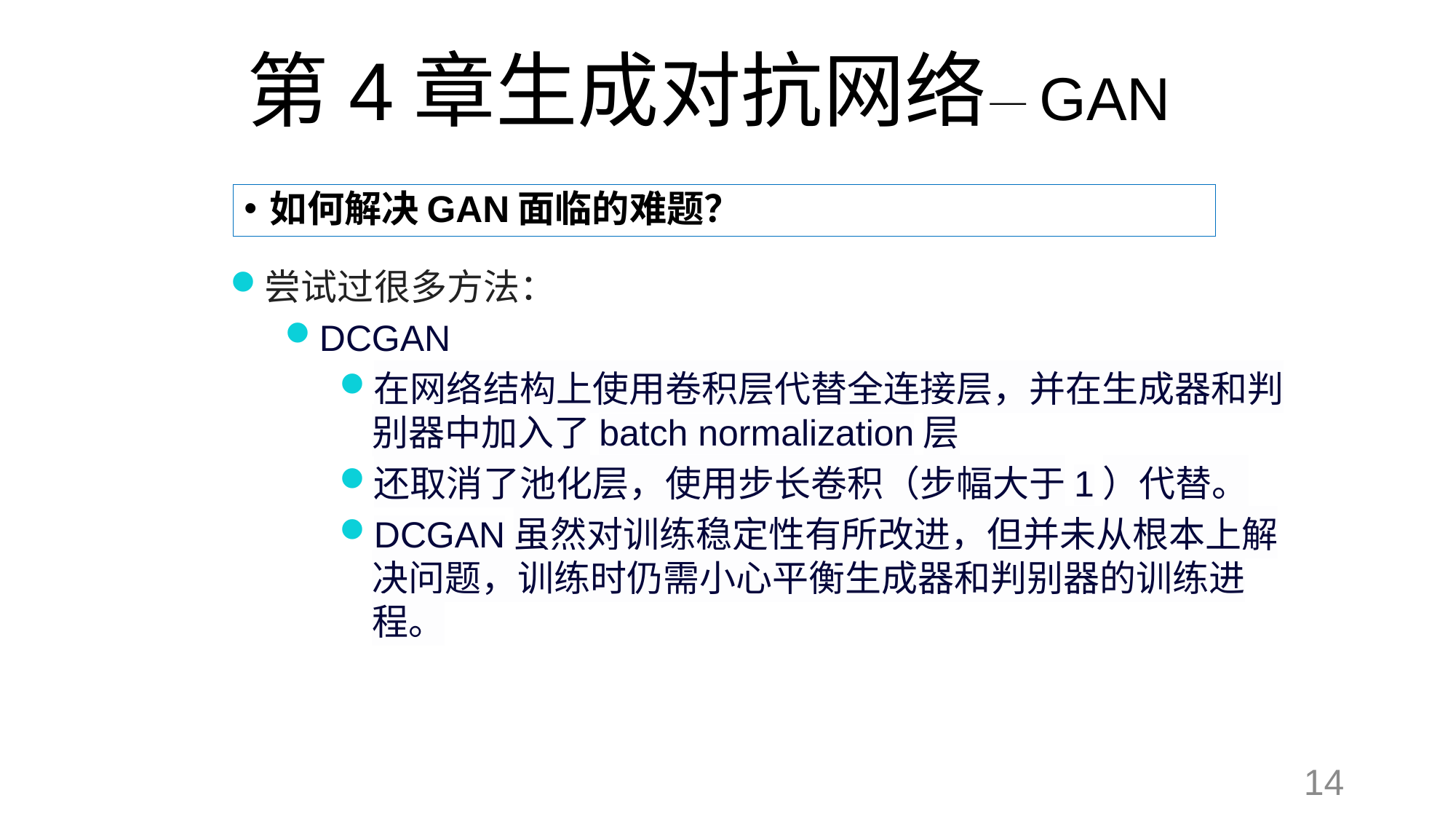

# 第4章生成对抗网络—GAN
如何解决GAN面临的难题？
尝试过很多方法：
DCGAN
在网络结构上使用卷积层代替全连接层，并在生成器和判别器中加入了batch normalization层
还取消了池化层，使用步长卷积（步幅大于1）代替。
DCGAN虽然对训练稳定性有所改进，但并未从根本上解决问题，训练时仍需小心平衡生成器和判别器的训练进程。

14